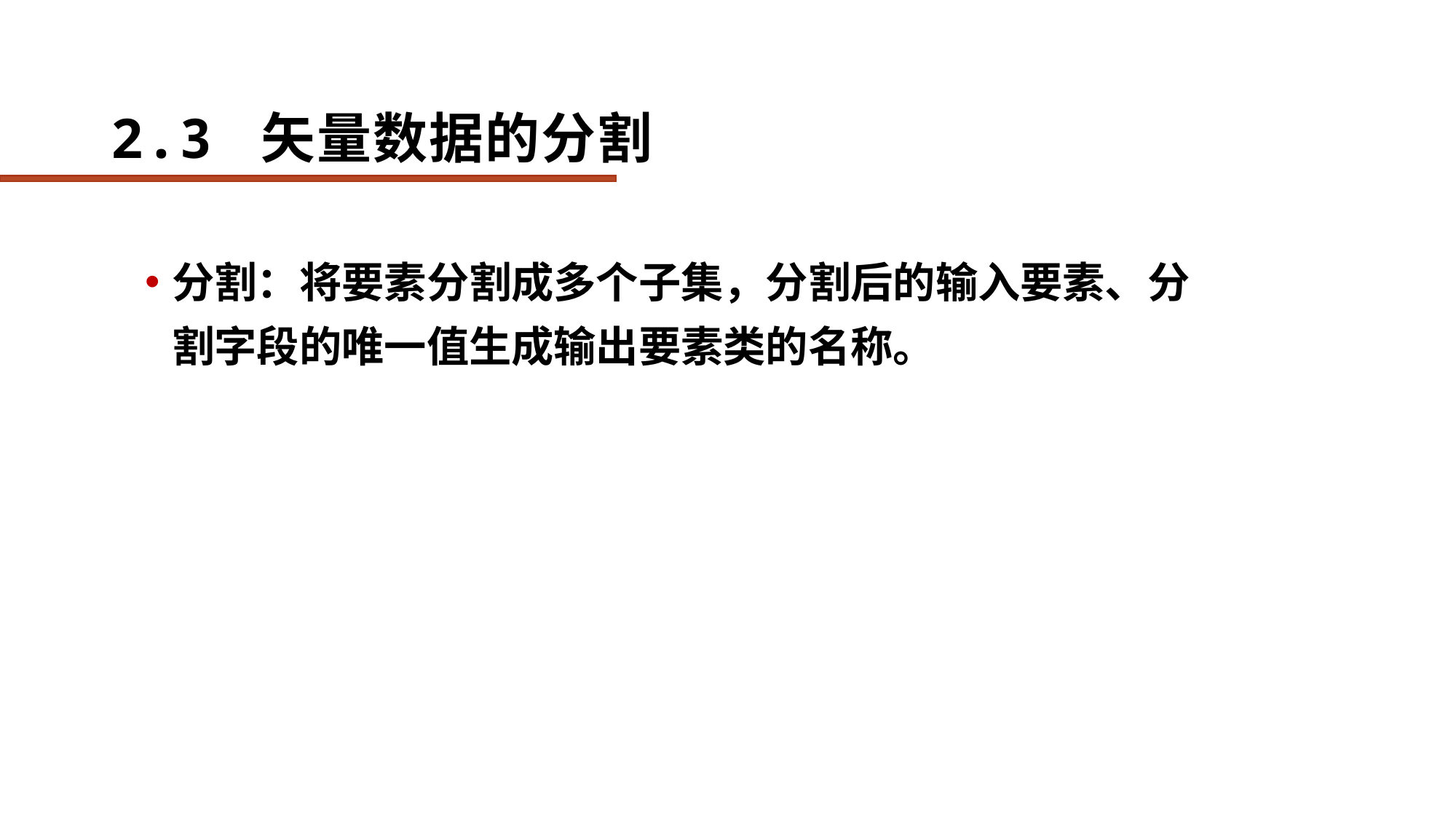

# 2.3 矢量数据的分割
分割：将要素分割成多个子集，分割后的输入要素、分割字段的唯一值生成输出要素类的名称。